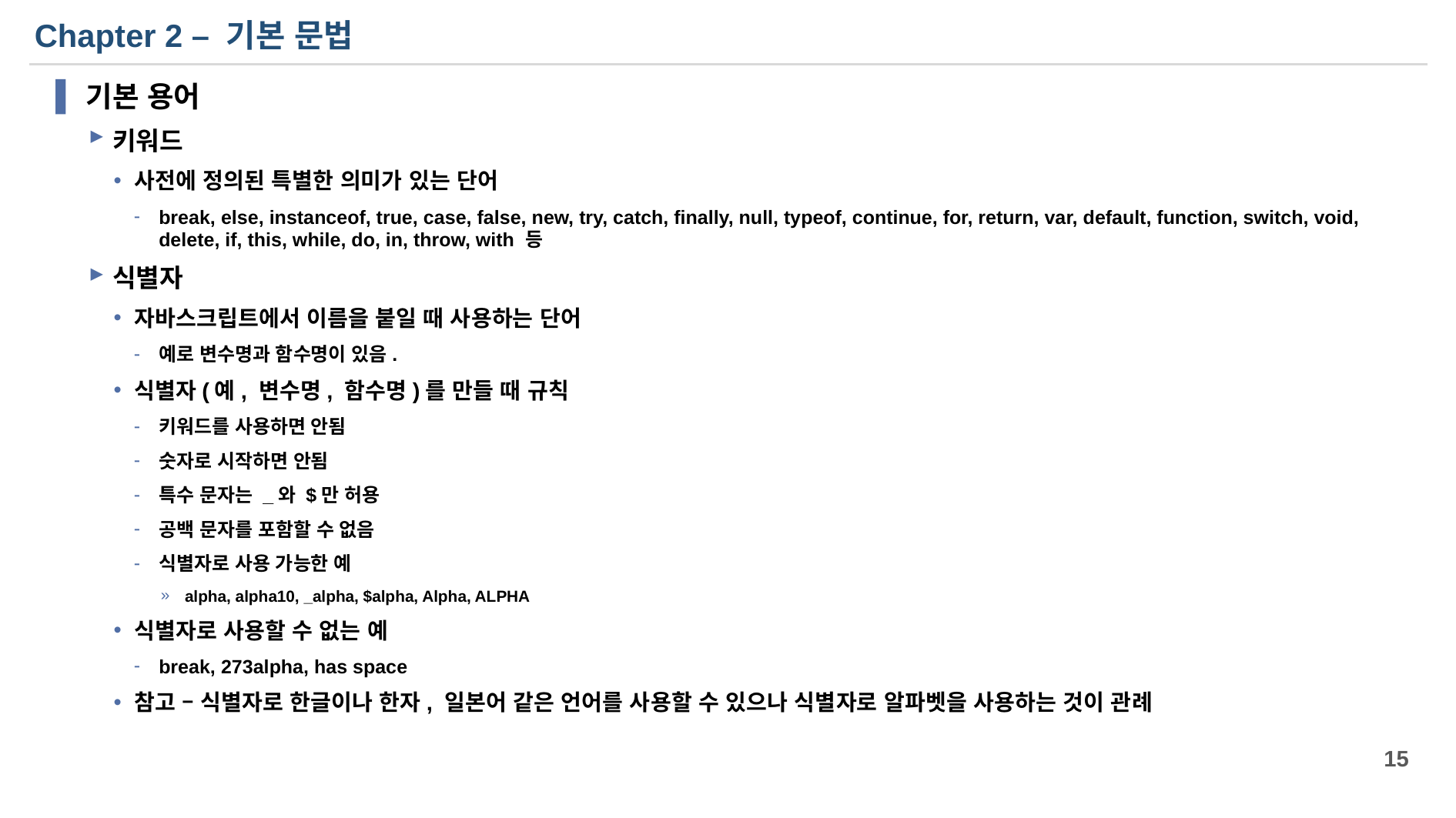

# Chapter 2 – 기본 문법
기본 용어
키워드
사전에 정의된 특별한 의미가 있는 단어
break, else, instanceof, true, case, false, new, try, catch, finally, null, typeof, continue, for, return, var, default, function, switch, void, delete, if, this, while, do, in, throw, with 등
식별자
자바스크립트에서 이름을 붙일 때 사용하는 단어
예로 변수명과 함수명이 있음.
식별자(예, 변수명, 함수명)를 만들 때 규칙
키워드를 사용하면 안됨
숫자로 시작하면 안됨
특수 문자는 _와 $만 허용
공백 문자를 포함할 수 없음
식별자로 사용 가능한 예
alpha, alpha10, _alpha, $alpha, Alpha, ALPHA
식별자로 사용할 수 없는 예
break, 273alpha, has space
참고 – 식별자로 한글이나 한자, 일본어 같은 언어를 사용할 수 있으나 식별자로 알파벳을 사용하는 것이 관례

15